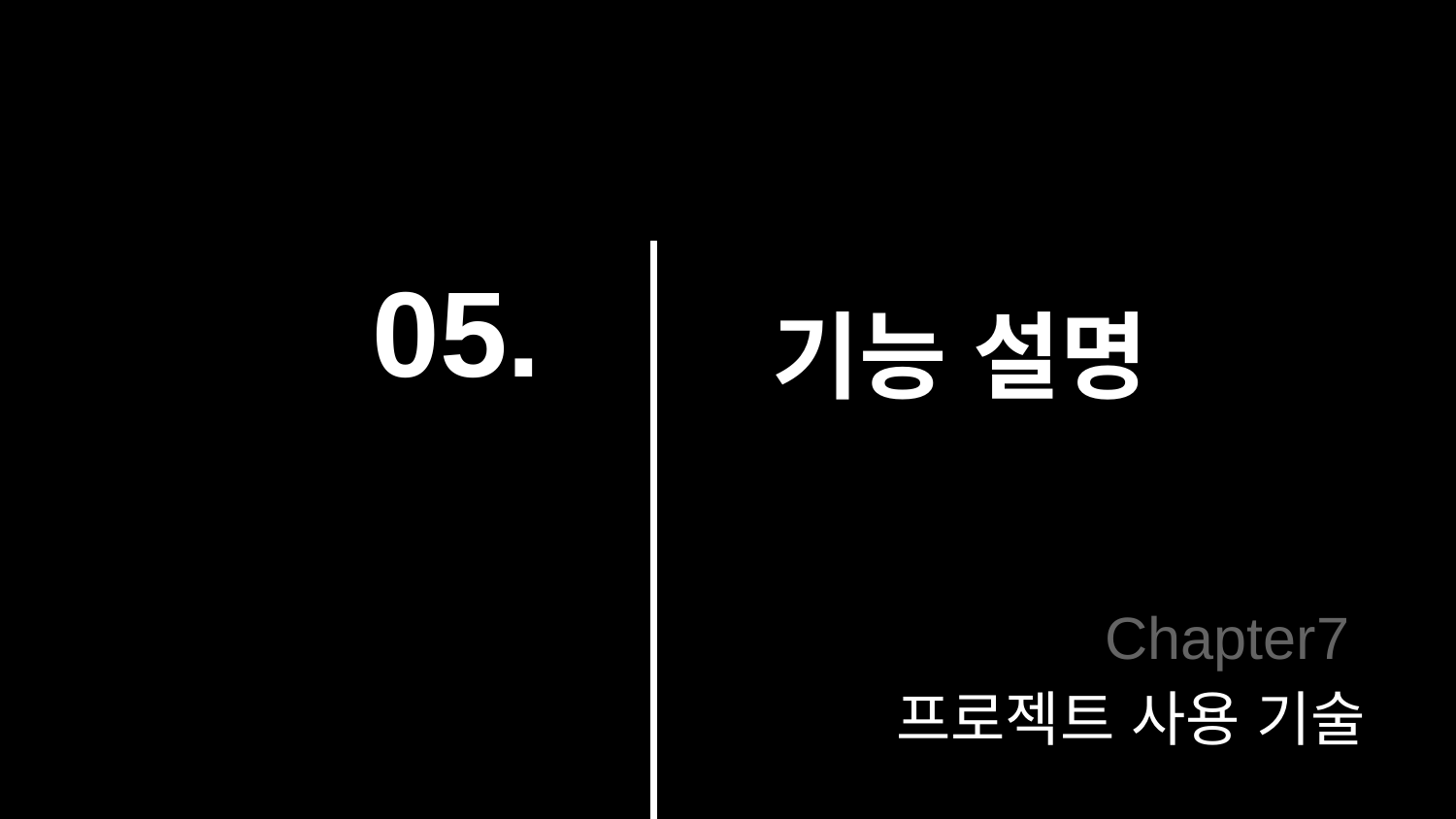

# 05.

기능 설명

Chapter7
프로젝트 사용 기술